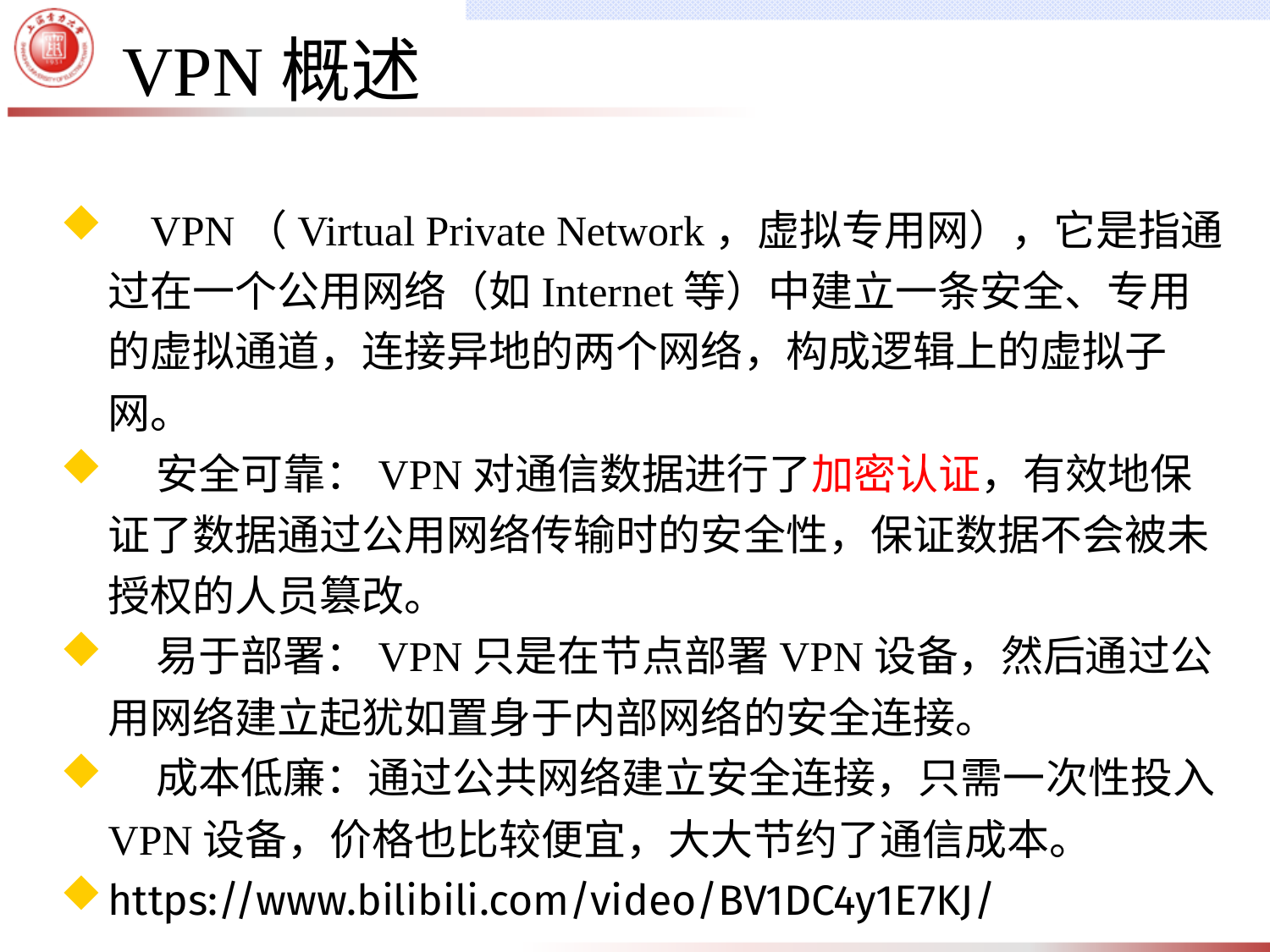

VPN概述
    VPN（Virtual Private Network，虚拟专用网），它是指通过在一个公用网络（如Internet等）中建立一条安全、专用的虚拟通道，连接异地的两个网络，构成逻辑上的虚拟子网。
    安全可靠：VPN对通信数据进行了加密认证，有效地保证了数据通过公用网络传输时的安全性，保证数据不会被未授权的人员篡改。
    易于部署：VPN只是在节点部署VPN设备，然后通过公用网络建立起犹如置身于内部网络的安全连接。
    成本低廉：通过公共网络建立安全连接，只需一次性投入VPN设备，价格也比较便宜，大大节约了通信成本。
https://www.bilibili.com/video/BV1DC4y1E7KJ/